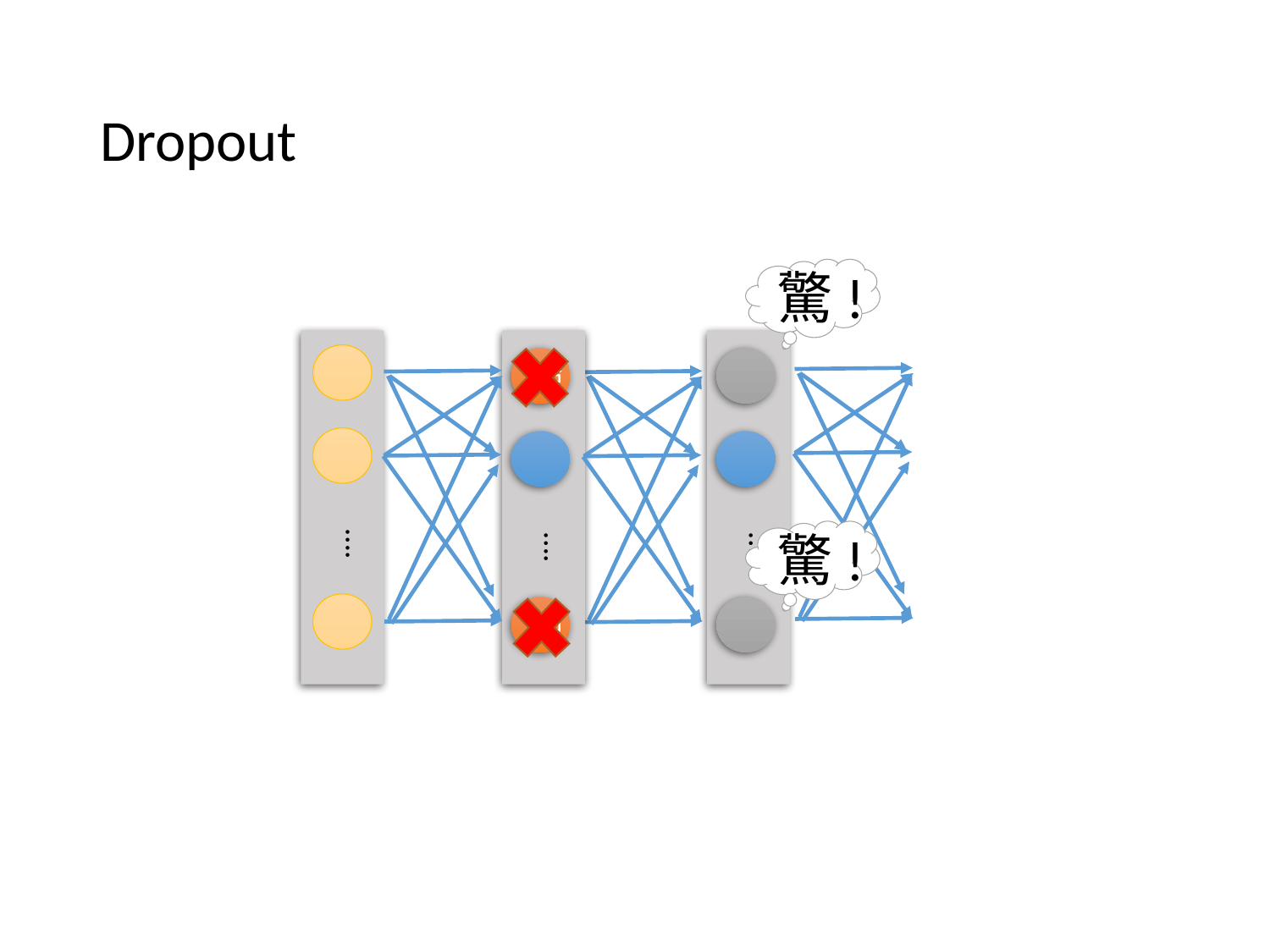

# Dropout
驚!

強

….
….
….
驚!

強